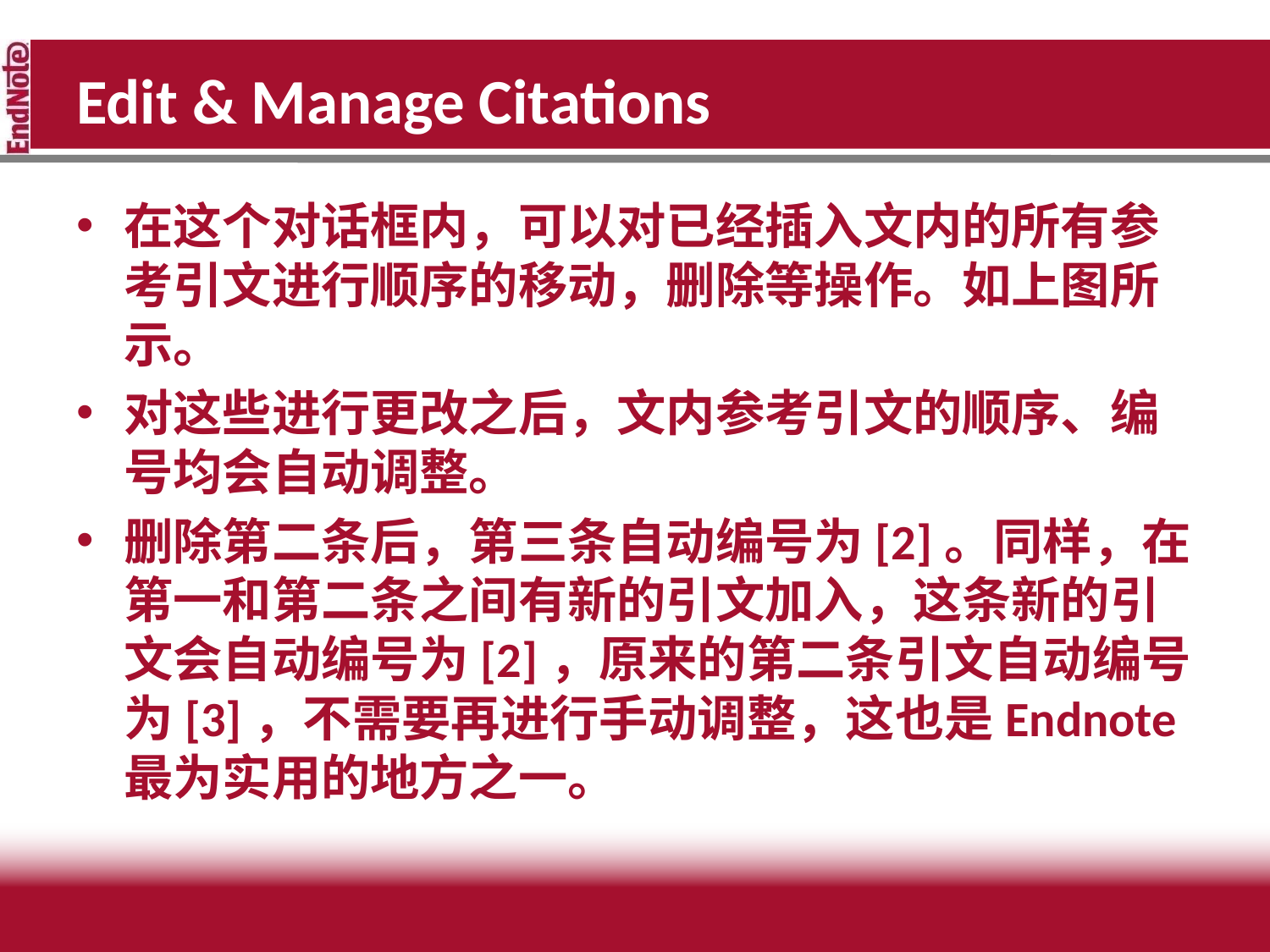

# Edit & Manage Citations
在这个对话框内，可以对已经插入文内的所有参考引文进行顺序的移动，删除等操作。如上图所示。
对这些进行更改之后，文内参考引文的顺序、编号均会自动调整。
删除第二条后，第三条自动编号为[2]。同样，在第一和第二条之间有新的引文加入，这条新的引文会自动编号为[2]，原来的第二条引文自动编号为[3]，不需要再进行手动调整，这也是Endnote最为实用的地方之一。